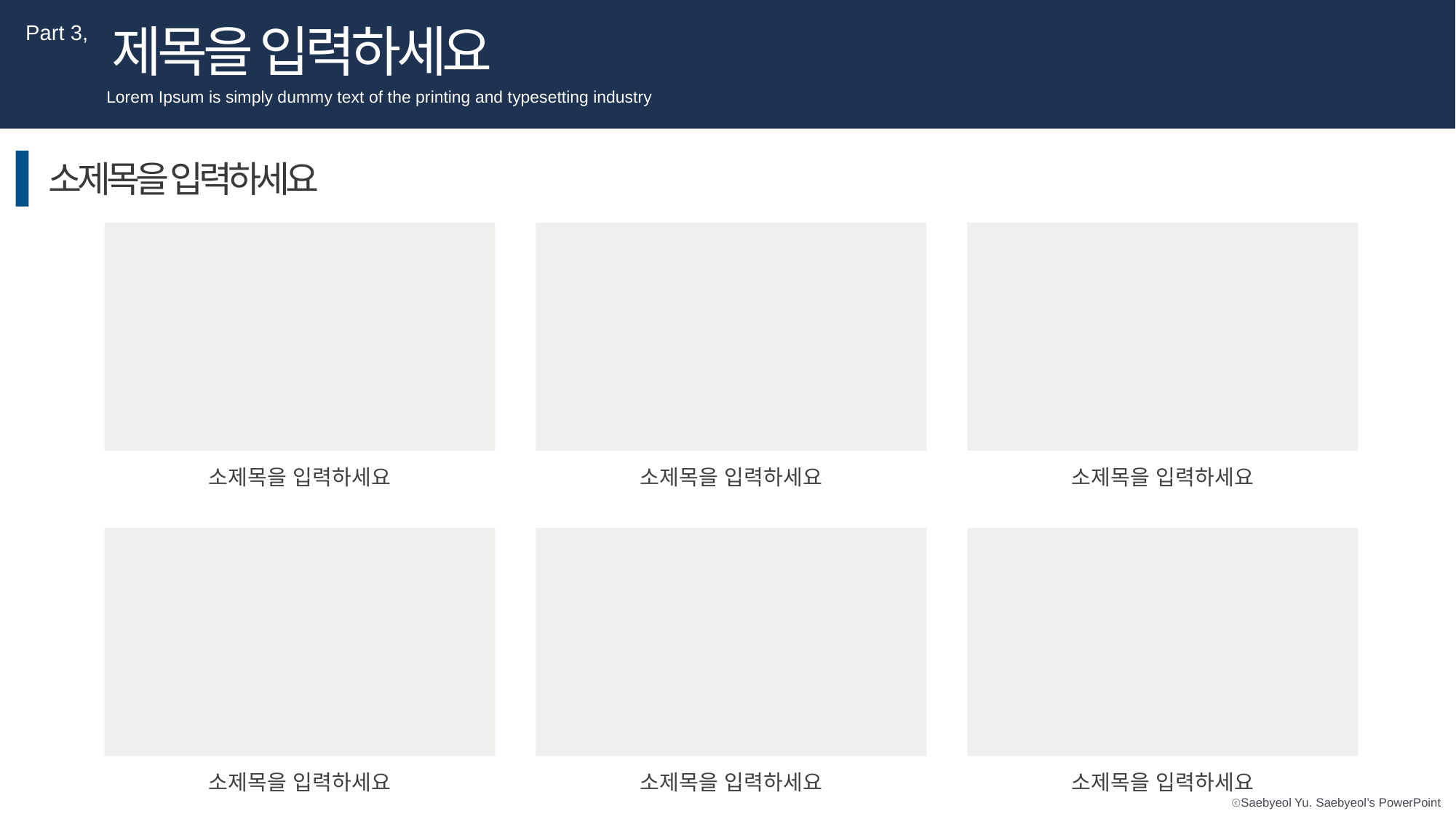

제목을 입력하세요
Part 3,
Lorem Ipsum is simply dummy text of the printing and typesetting industry

소제목을 입력하세요

소제목을 입력하세요
소제목을 입력하세요
소제목을 입력하세요

소제목을 입력하세요
소제목을 입력하세요
소제목을 입력하세요